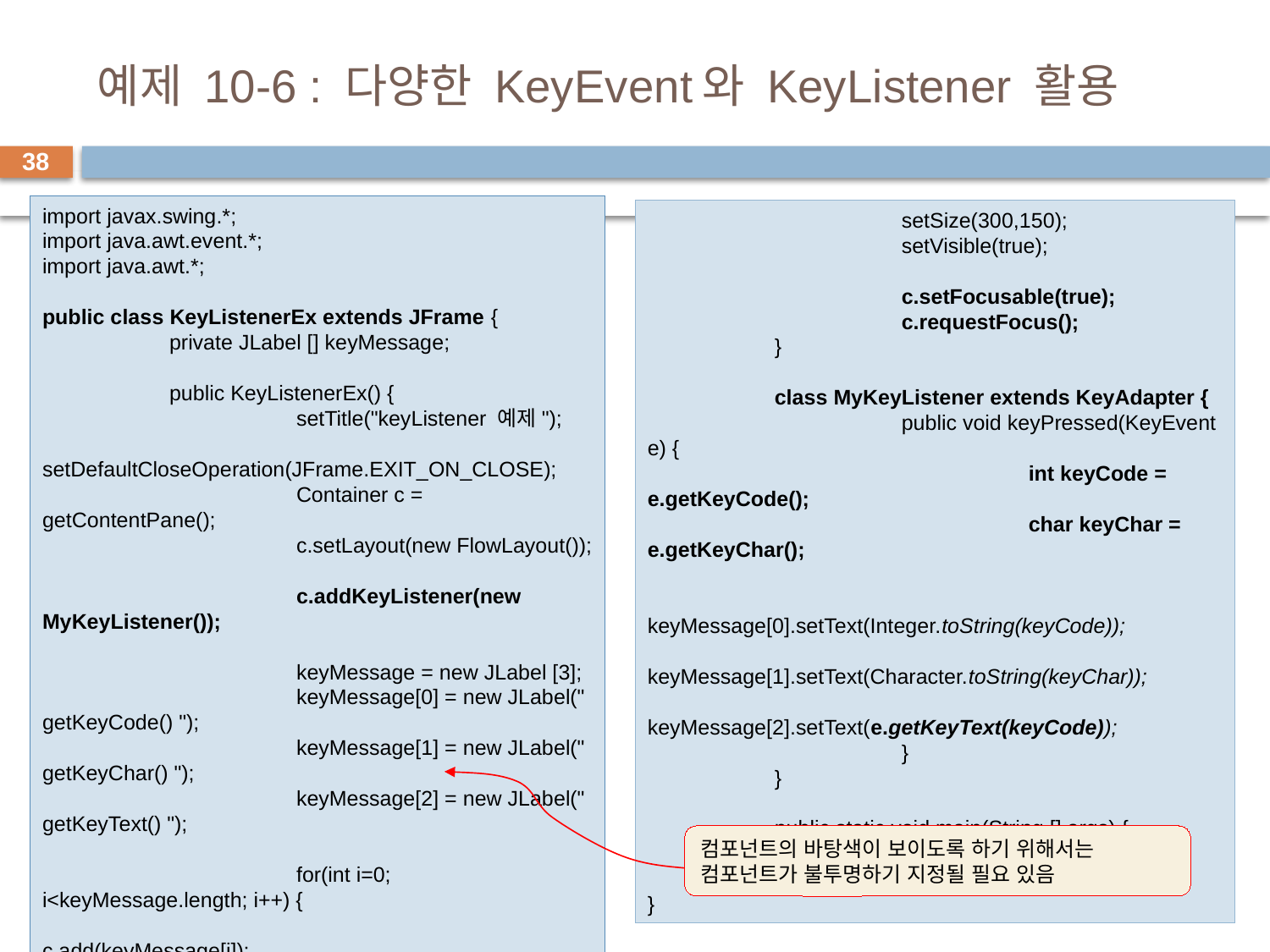

# 예제 10-6 : 다양한 KeyEvent와 KeyListener 활용
38
import javax.swing.*;
import java.awt.event.*;
import java.awt.*;

public class KeyListenerEx extends JFrame {
	private JLabel [] keyMessage;

	public KeyListenerEx() {
		setTitle("keyListener 예제");
		setDefaultCloseOperation(JFrame.EXIT_ON_CLOSE);
		Container c = getContentPane();
		c.setLayout(new FlowLayout());

		c.addKeyListener(new MyKeyListener());

		keyMessage = new JLabel [3];
		keyMessage[0] = new JLabel(" getKeyCode() ");
		keyMessage[1] = new JLabel(" getKeyChar() ");
		keyMessage[2] = new JLabel(" getKeyText() ");

		for(int i=0; i<keyMessage.length; i++) {
			c.add(keyMessage[i]);
			keyMessage[i].setOpaque(true);
			keyMessage[i].setBackground(Color.YELLOW);
		}
		setSize(300,150);
		setVisible(true);

		c.setFocusable(true);
		c.requestFocus();
	}

	class MyKeyListener extends KeyAdapter {
		public void keyPressed(KeyEvent e) {
			int keyCode = e.getKeyCode();
			char keyChar = e.getKeyChar();

			keyMessage[0].setText(Integer.toString(keyCode));
			keyMessage[1].setText(Character.toString(keyChar));
			keyMessage[2].setText(e.getKeyText(keyCode));
		}
	}

	public static void main(String [] args) {
		new KeyListenerEx();
	}
}

컴포넌트의 바탕색이 보이도록 하기 위해서는
컴포넌트가 불투명하기 지정될 필요 있음